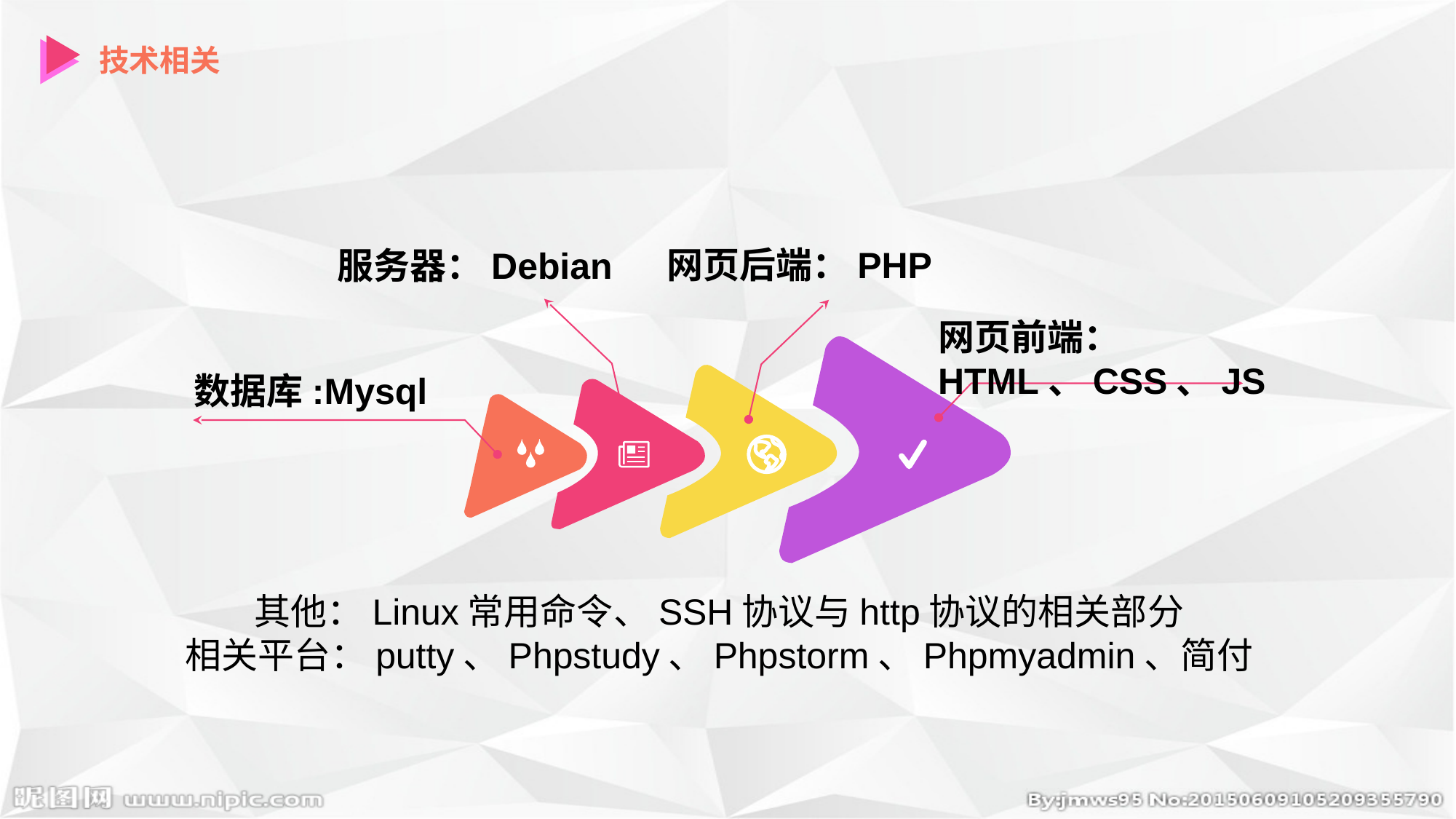

技术相关
网页后端：PHP
服务器：Debian

网页前端：HTML、CSS、JS

数据库:Mysql

其他：Linux常用命令、SSH协议与http协议的相关部分
相关平台：putty、Phpstudy、Phpstorm、Phpmyadmin、简付